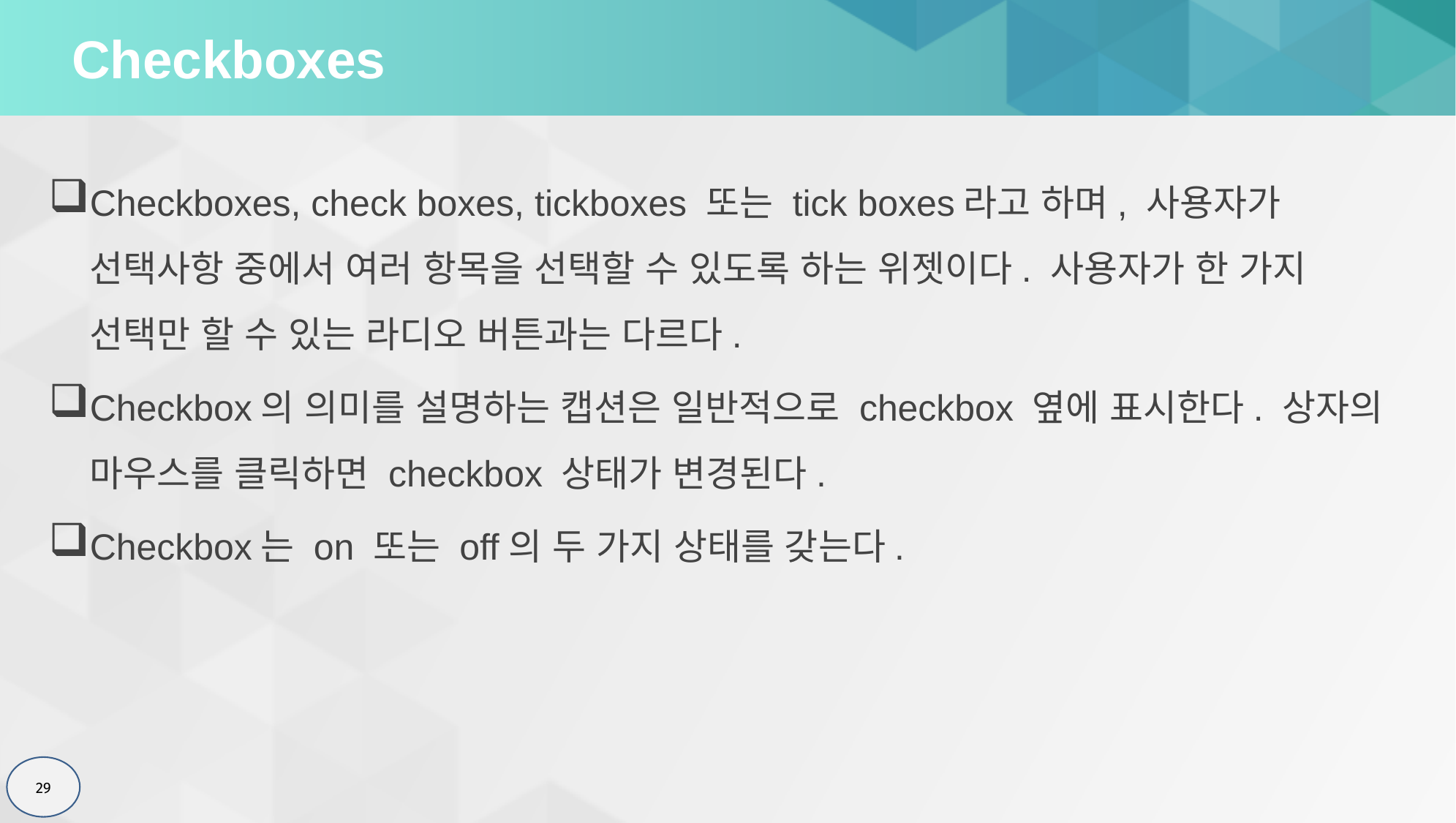

# Checkboxes
Checkboxes, check boxes, tickboxes 또는 tick boxes라고 하며, 사용자가 선택사항 중에서 여러 항목을 선택할 수 있도록 하는 위젯이다. 사용자가 한 가지 선택만 할 수 있는 라디오 버튼과는 다르다.
Checkbox의 의미를 설명하는 캡션은 일반적으로 checkbox 옆에 표시한다. 상자의 마우스를 클릭하면 checkbox 상태가 변경된다.
Checkbox는 on 또는 off의 두 가지 상태를 갖는다.